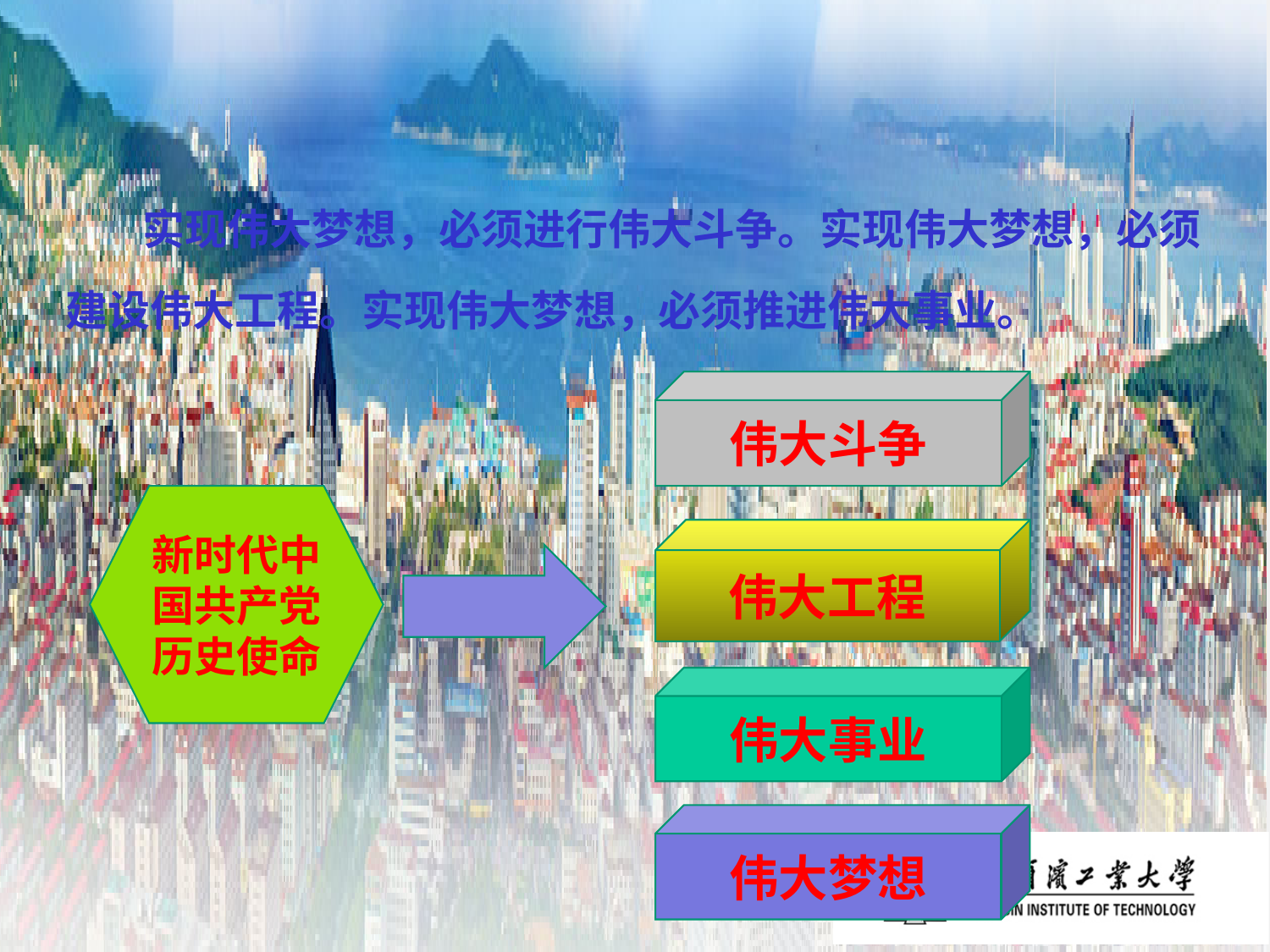

实现伟大梦想，必须进行伟大斗争。实现伟大梦想，必须建设伟大工程。实现伟大梦想，必须推进伟大事业。

伟大斗争
新时代中国共产党历史使命
伟大工程

伟大事业
伟大梦想